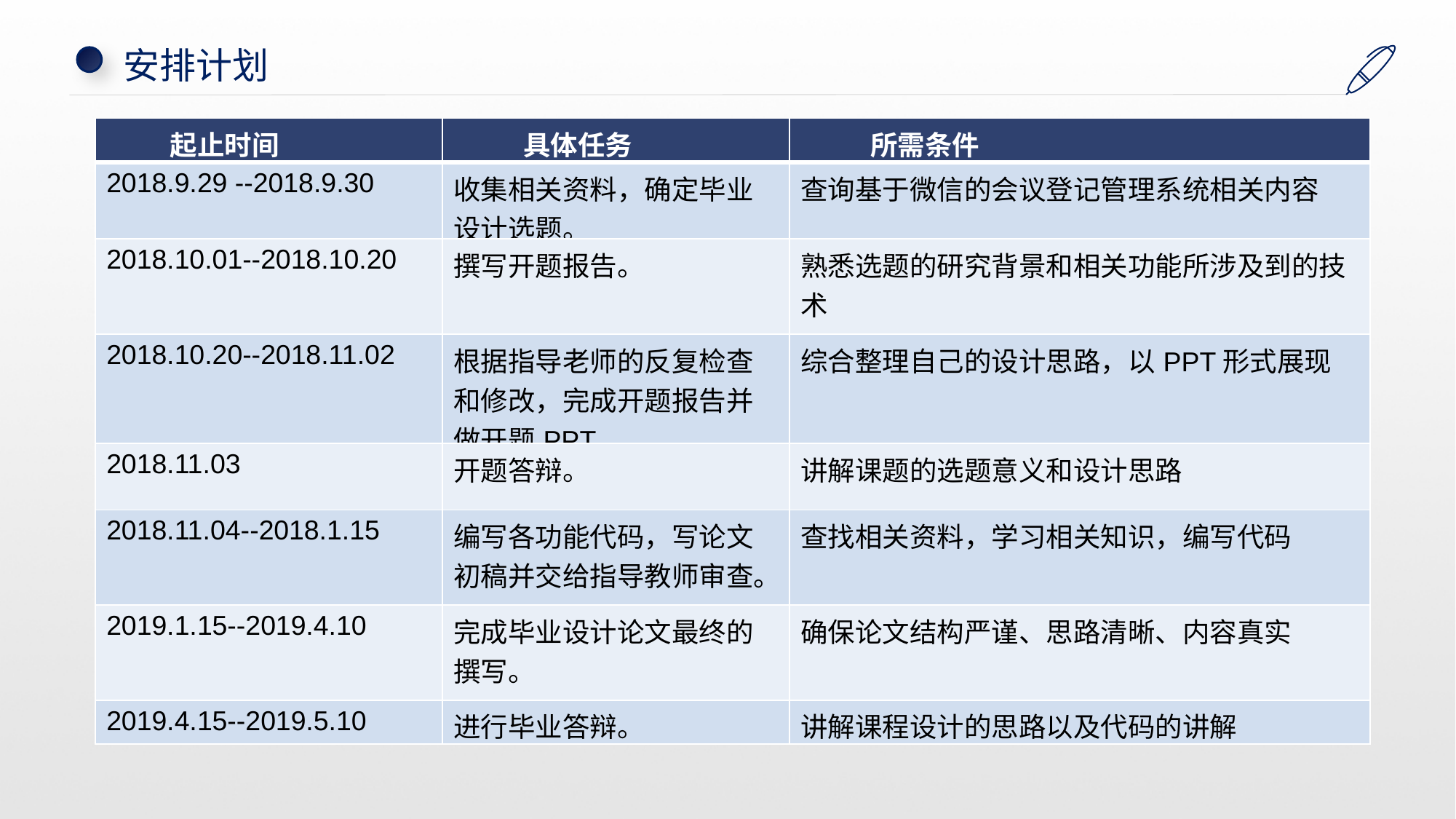

安排计划

| 起止时间 | 具体任务 | 所需条件 |
| --- | --- | --- |
| 2018.9.29 --2018.9.30 | 收集相关资料，确定毕业设计选题。 | 查询基于微信的会议登记管理系统相关内容 |
| 2018.10.01--2018.10.20 | 撰写开题报告。 | 熟悉选题的研究背景和相关功能所涉及到的技术 |
| 2018.10.20--2018.11.02 | 根据指导老师的反复检查和修改，完成开题报告并做开题PPT。 | 综合整理自己的设计思路，以PPT形式展现 |
| 2018.11.03 | 开题答辩。 | 讲解课题的选题意义和设计思路 |
| 2018.11.04--2018.1.15 | 编写各功能代码，写论文初稿并交给指导教师审查。 | 查找相关资料，学习相关知识，编写代码 |
| 2019.1.15--2019.4.10 | 完成毕业设计论文最终的撰写。 | 确保论文结构严谨、思路清晰、内容真实 |
| 2019.4.15--2019.5.10 | 进行毕业答辩。 | 讲解课程设计的思路以及代码的讲解 |